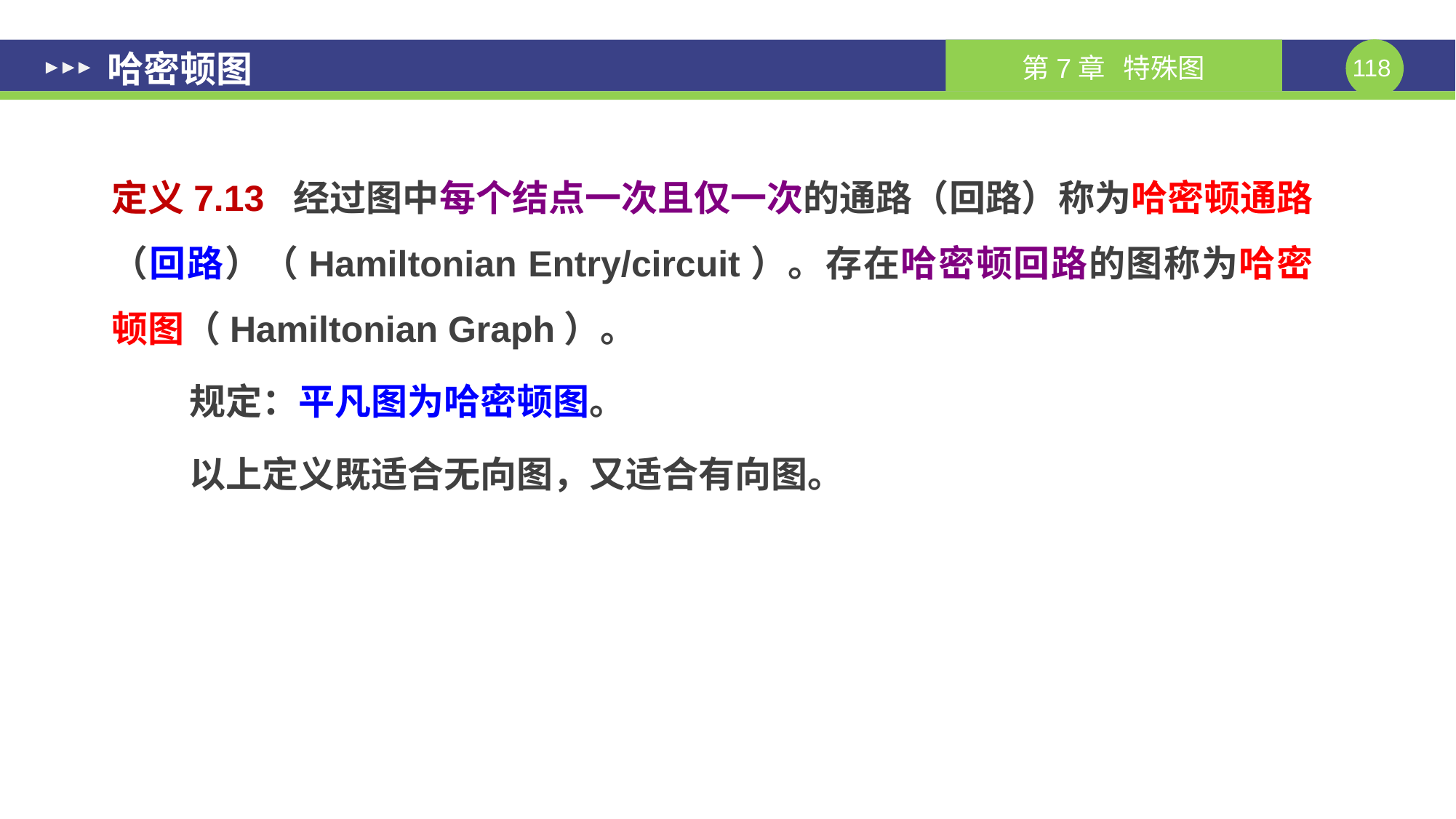

# 哈密顿图
定义7.13  经过图中每个结点一次且仅一次的通路（回路）称为哈密顿通路（回路）（Hamiltonian Entry/circuit）。存在哈密顿回路的图称为哈密顿图（Hamiltonian Graph）。
规定：平凡图为哈密顿图。
以上定义既适合无向图，又适合有向图。